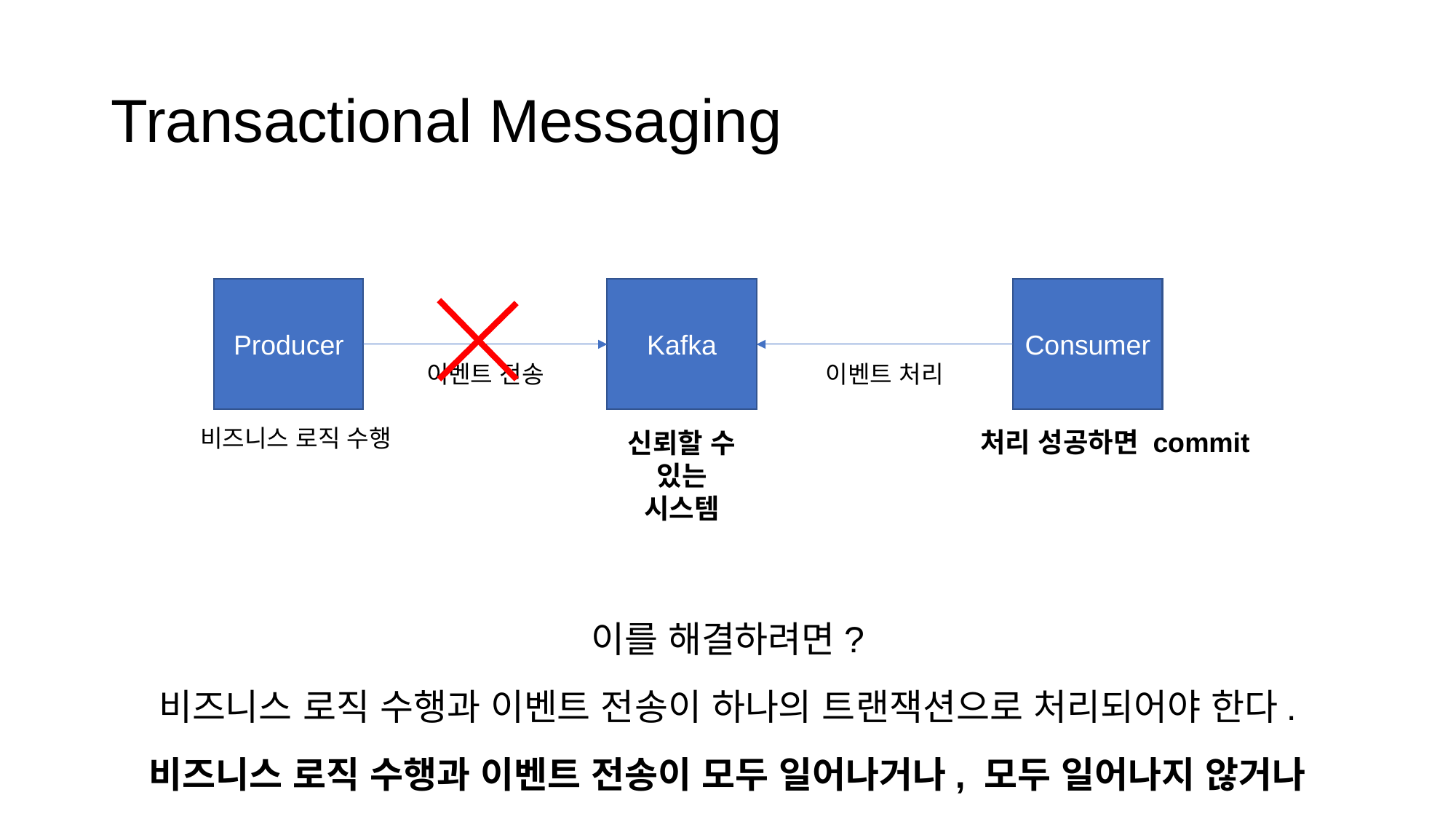

# Transactional Messaging
Producer
Kafka
Consumer
이벤트 전송
이벤트 처리
비즈니스 로직 수행
처리 성공하면 commit
신뢰할 수
있는
시스템
이를 해결하려면?
비즈니스 로직 수행과 이벤트 전송이 하나의 트랜잭션으로 처리되어야 한다.
비즈니스 로직 수행과 이벤트 전송이 모두 일어나거나, 모두 일어나지 않거나